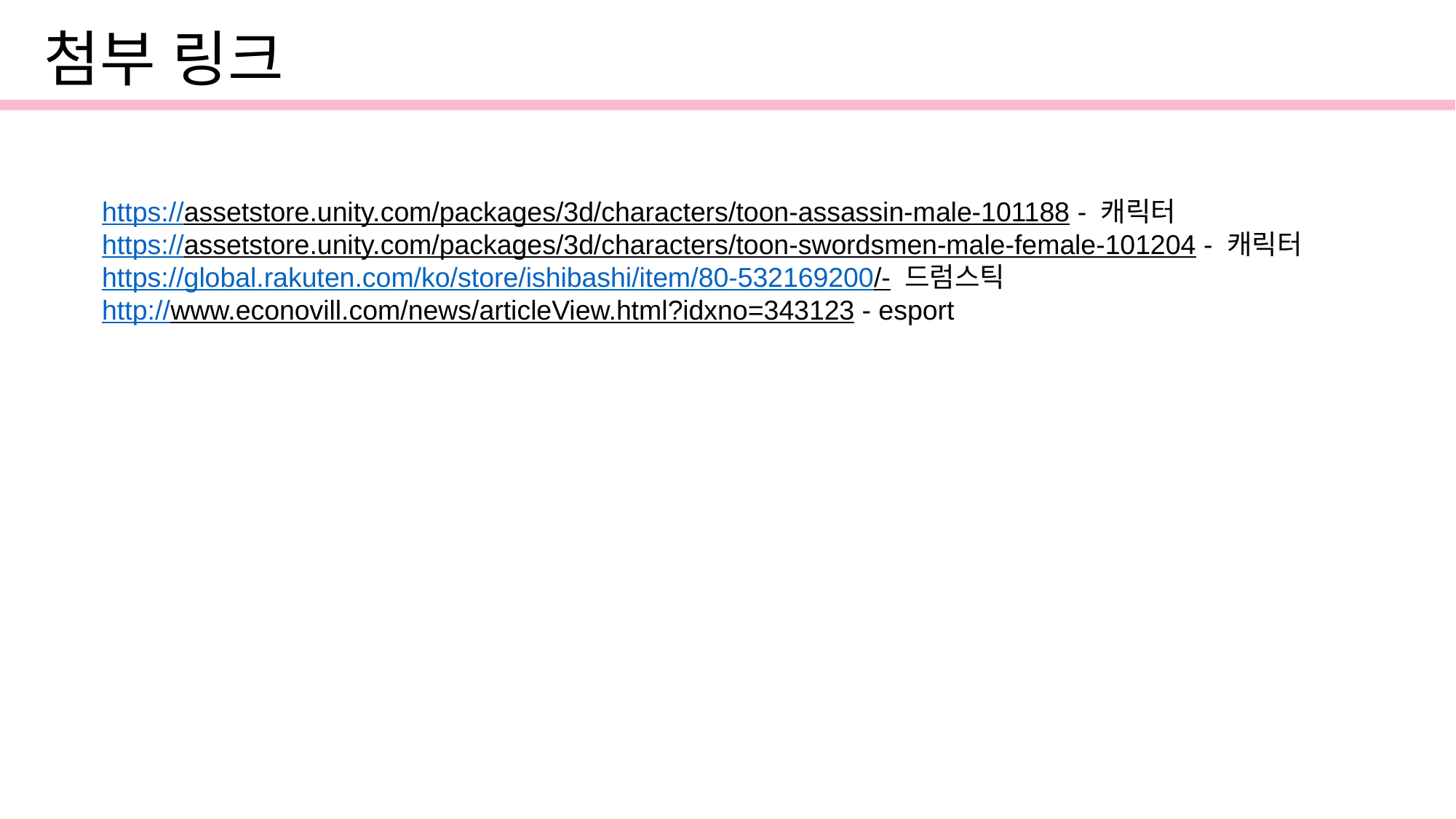

첨부 링크

https://assetstore.unity.com/packages/3d/characters/toon-assassin-male-101188 - 캐릭터
https://assetstore.unity.com/packages/3d/characters/toon-swordsmen-male-female-101204 - 캐릭터
https://global.rakuten.com/ko/store/ishibashi/item/80-532169200/- 드럼스틱
http://www.econovill.com/news/articleView.html?idxno=343123 - esport